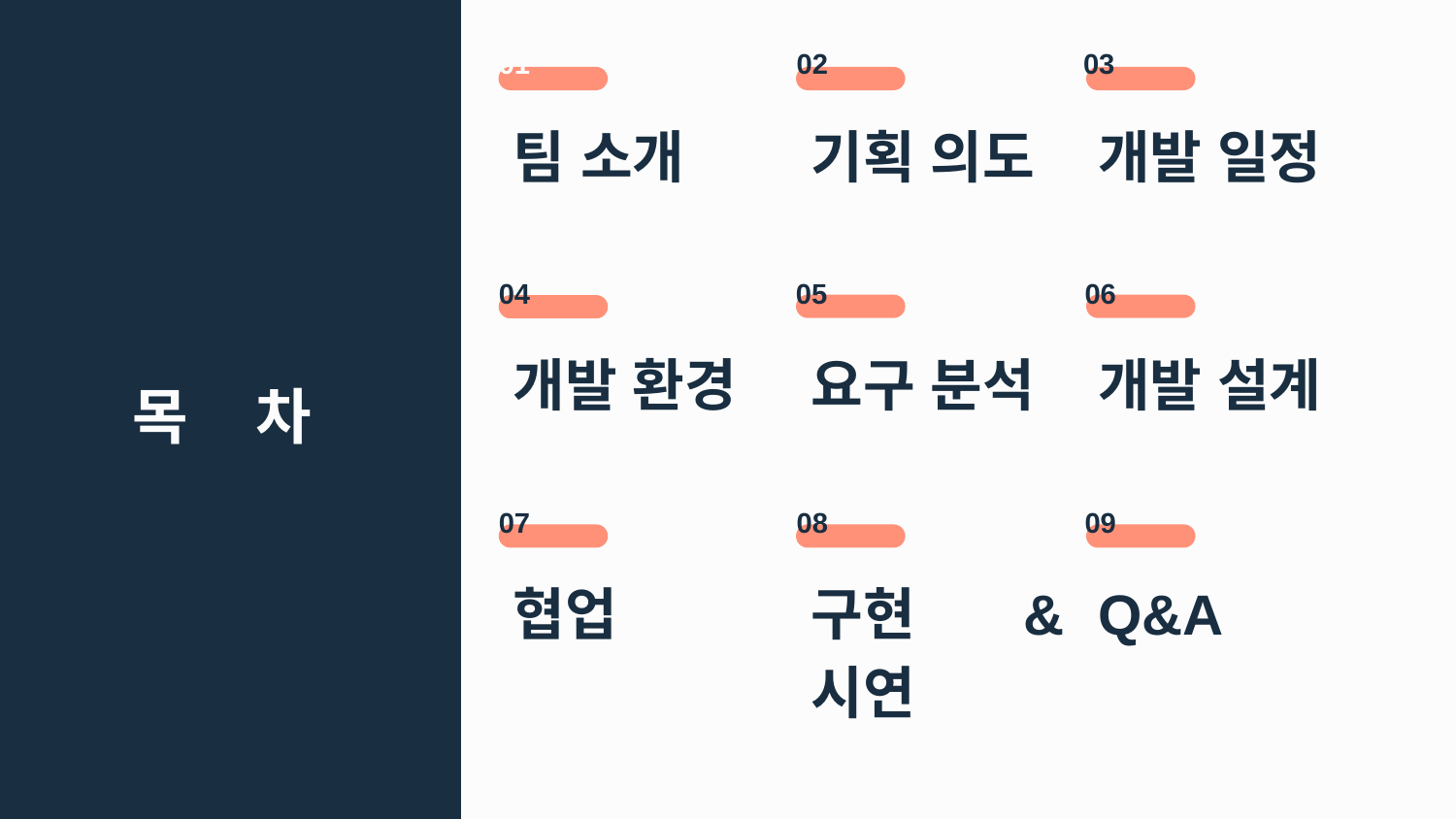

01
02
03
팀 소개
기획 의도
개발 일정
04
05
06
# 목    차
개발 환경
요구 분석
개발 설계
07
08
09
협업
구현      &시연
Q&A